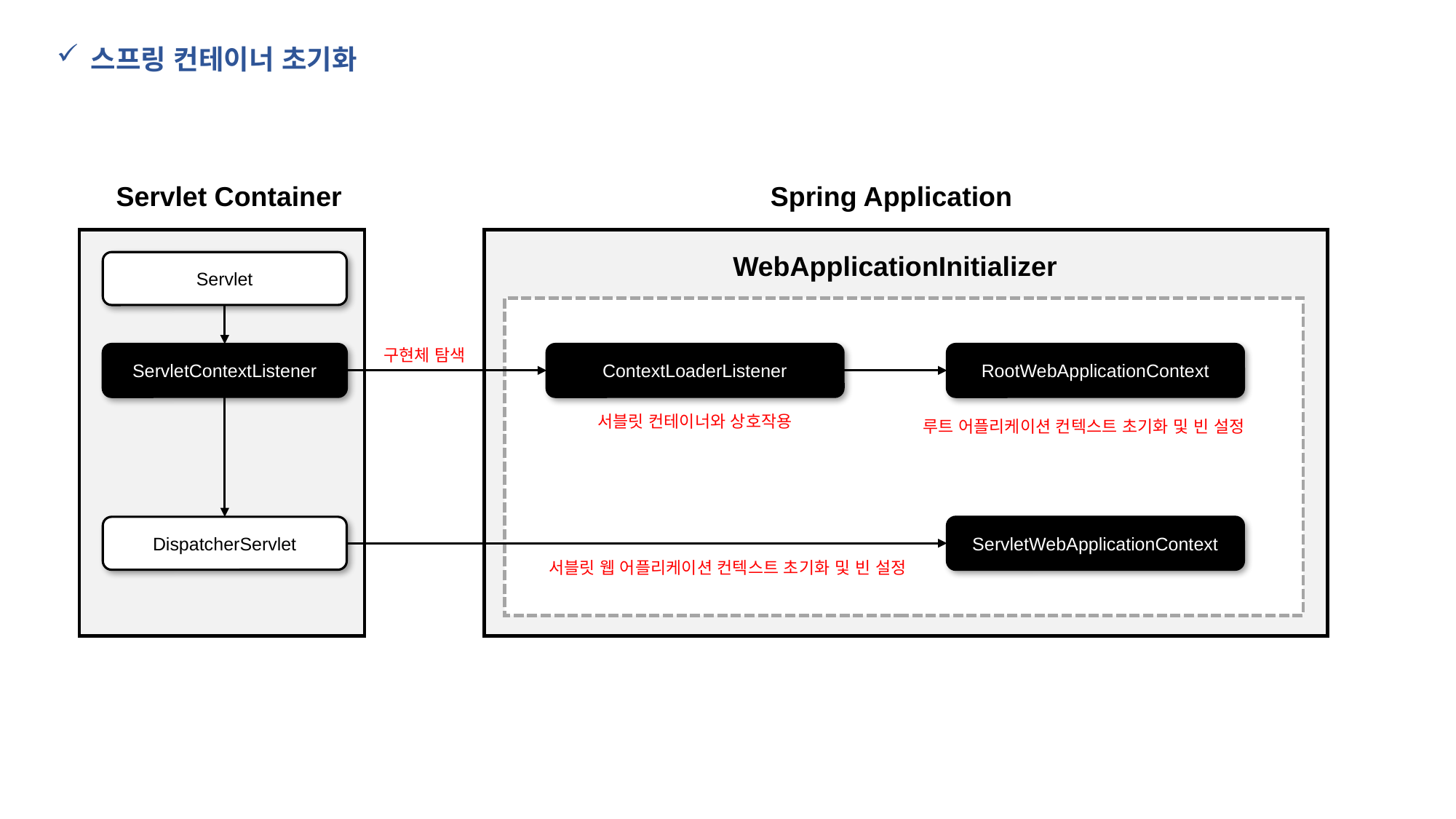

스프링 컨테이너 초기화
Servlet Container
Spring Application

WebApplicationInitializer
Servlet

구현체 탐색
RootWebApplicationContext
ContextLoaderListener
ServletContextListener
서블릿 컨테이너와 상호작용
루트 어플리케이션 컨텍스트 초기화 및 빈 설정
ServletWebApplicationContext
DispatcherServlet
서블릿 웹 어플리케이션 컨텍스트 초기화 및 빈 설정